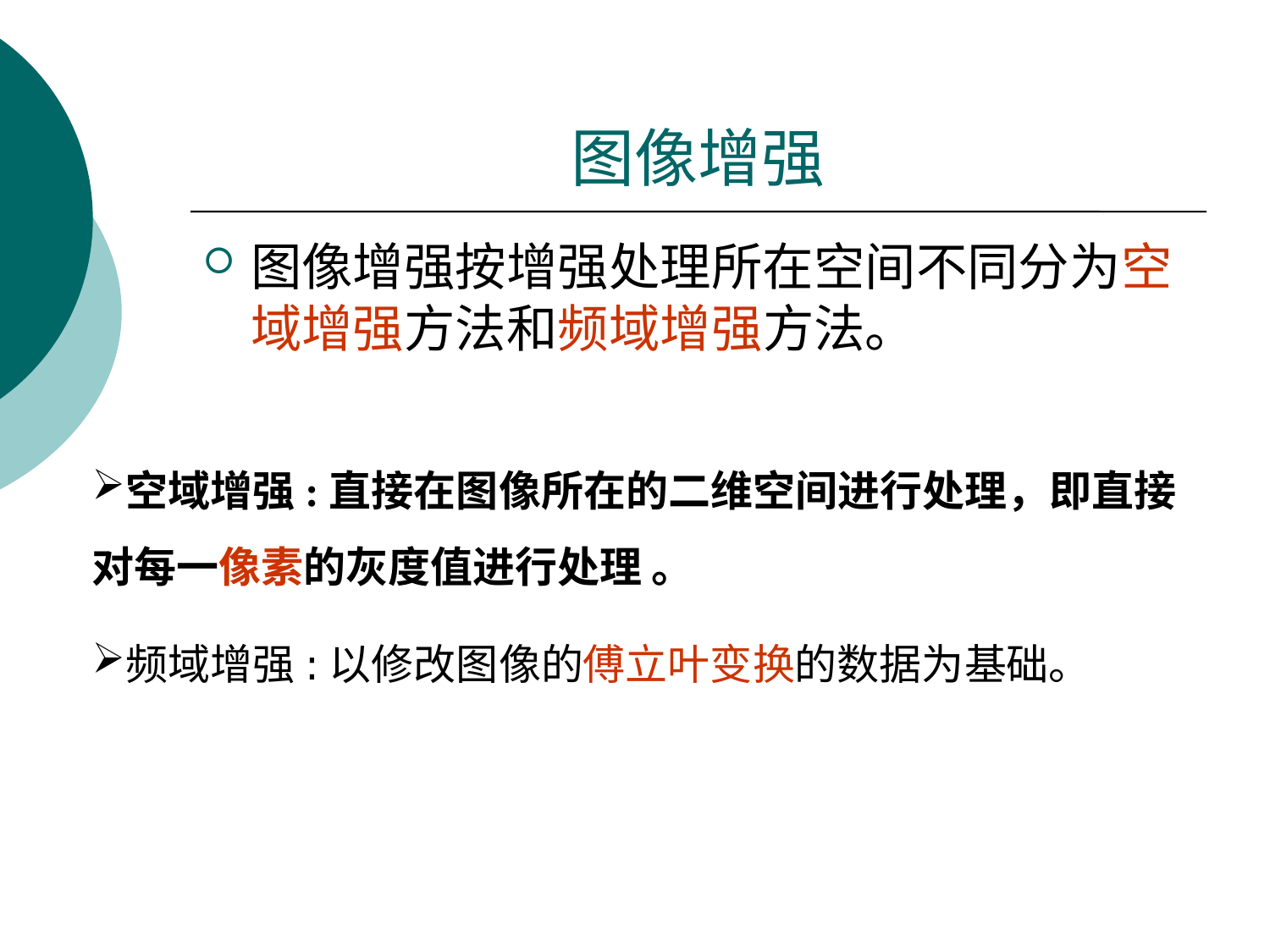

# 图像增强
图像增强按增强处理所在空间不同分为空域增强方法和频域增强方法。

空域增强:直接在图像所在的二维空间进行处理，即直接对每一像素的灰度值进行处理 。
频域增强:以修改图像的傅立叶变换的数据为基础。
7